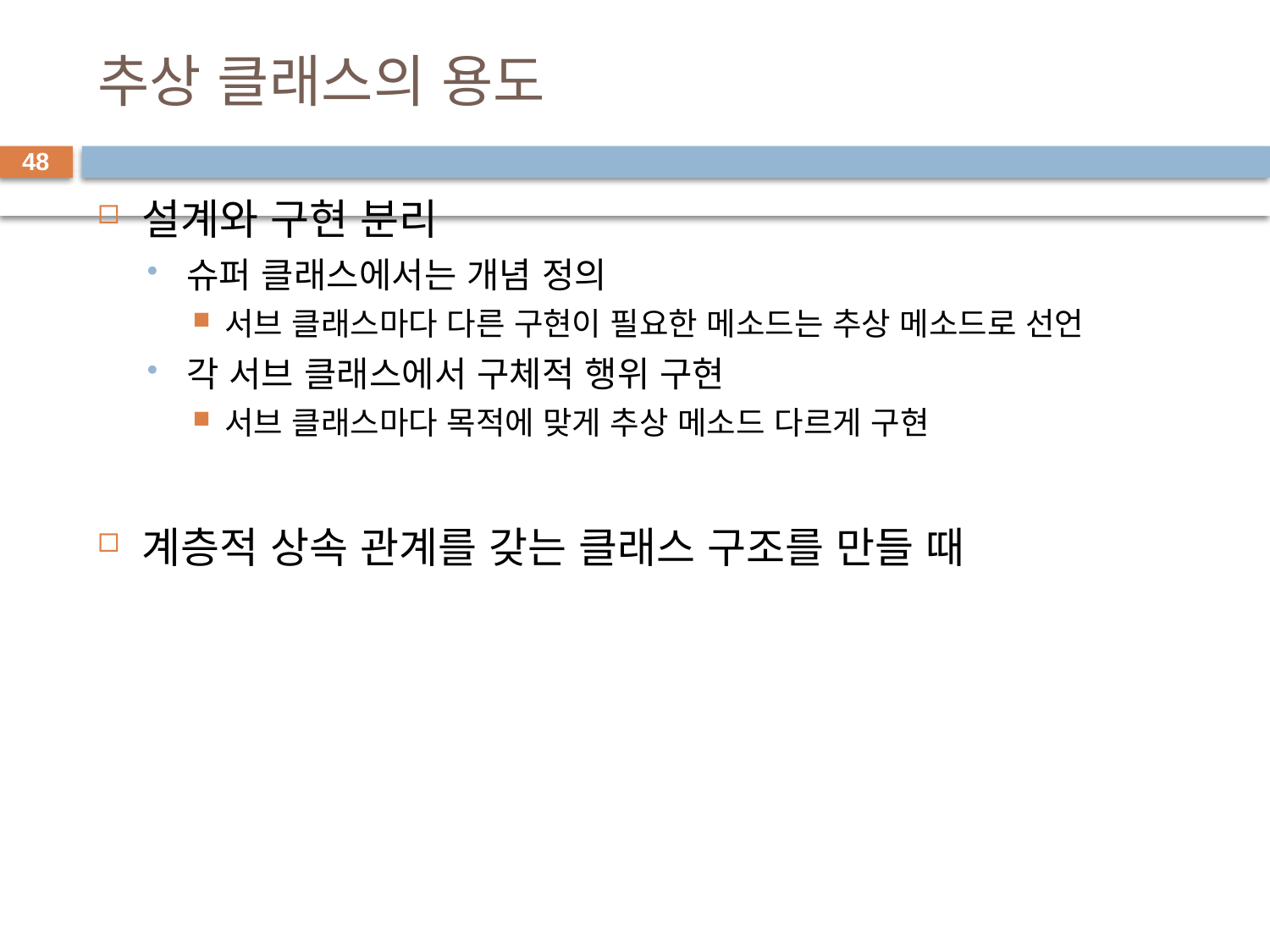

# 추상 클래스의 용도
48
설계와 구현 분리
슈퍼 클래스에서는 개념 정의
서브 클래스마다 다른 구현이 필요한 메소드는 추상 메소드로 선언
각 서브 클래스에서 구체적 행위 구현
서브 클래스마다 목적에 맞게 추상 메소드 다르게 구현

계층적 상속 관계를 갖는 클래스 구조를 만들 때